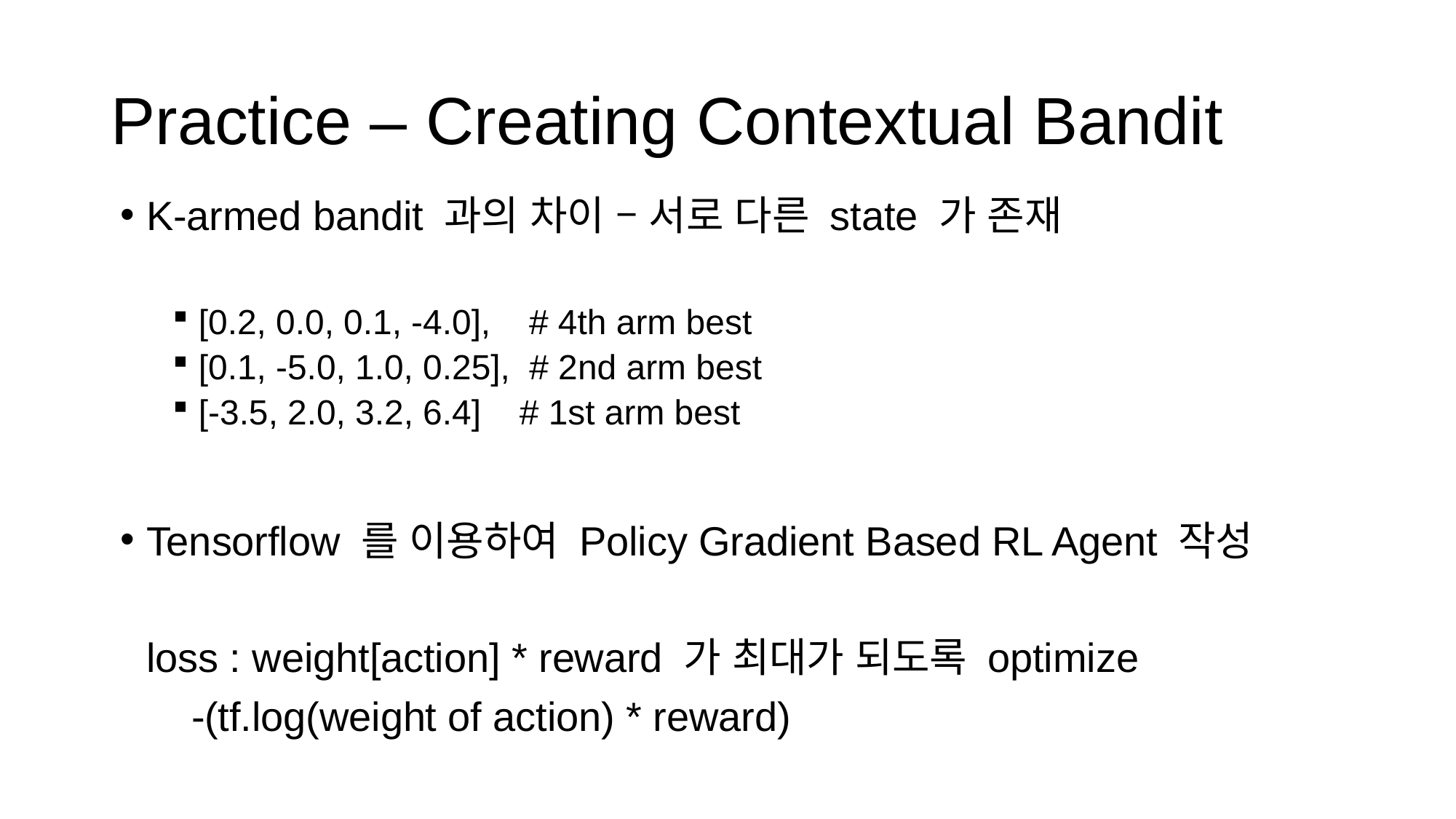

# Practice – Creating Contextual Bandit
K-armed bandit 과의 차이 – 서로 다른 state 가 존재

[0.2, 0.0, 0.1, -4.0],    # 4th arm best
[0.1, -5.0, 1.0, 0.25],  # 2nd arm best
[-3.5, 2.0, 3.2, 6.4]    # 1st arm best

Tensorflow 를 이용하여 Policy Gradient Based RL Agent 작성
loss : weight[action] * reward 가 최대가 되도록 optimize
	    -(tf.log(weight of action) * reward)